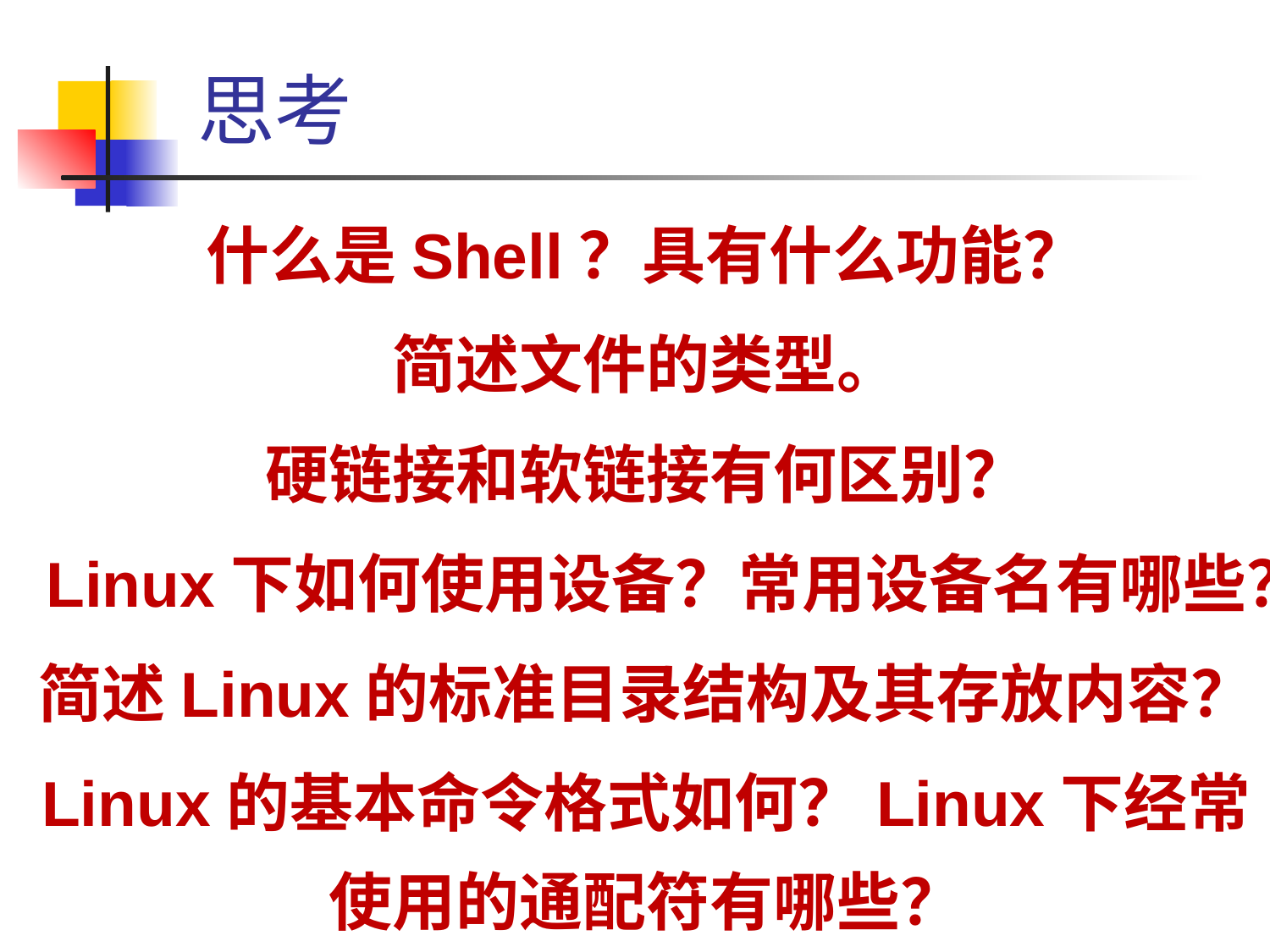

思考
什么是Shell？具有什么功能？
简述文件的类型。
硬链接和软链接有何区别？
Linux下如何使用设备？常用设备名有哪些？
简述Linux的标准目录结构及其存放内容？
Linux的基本命令格式如何？Linux下经常使用的通配符有哪些？